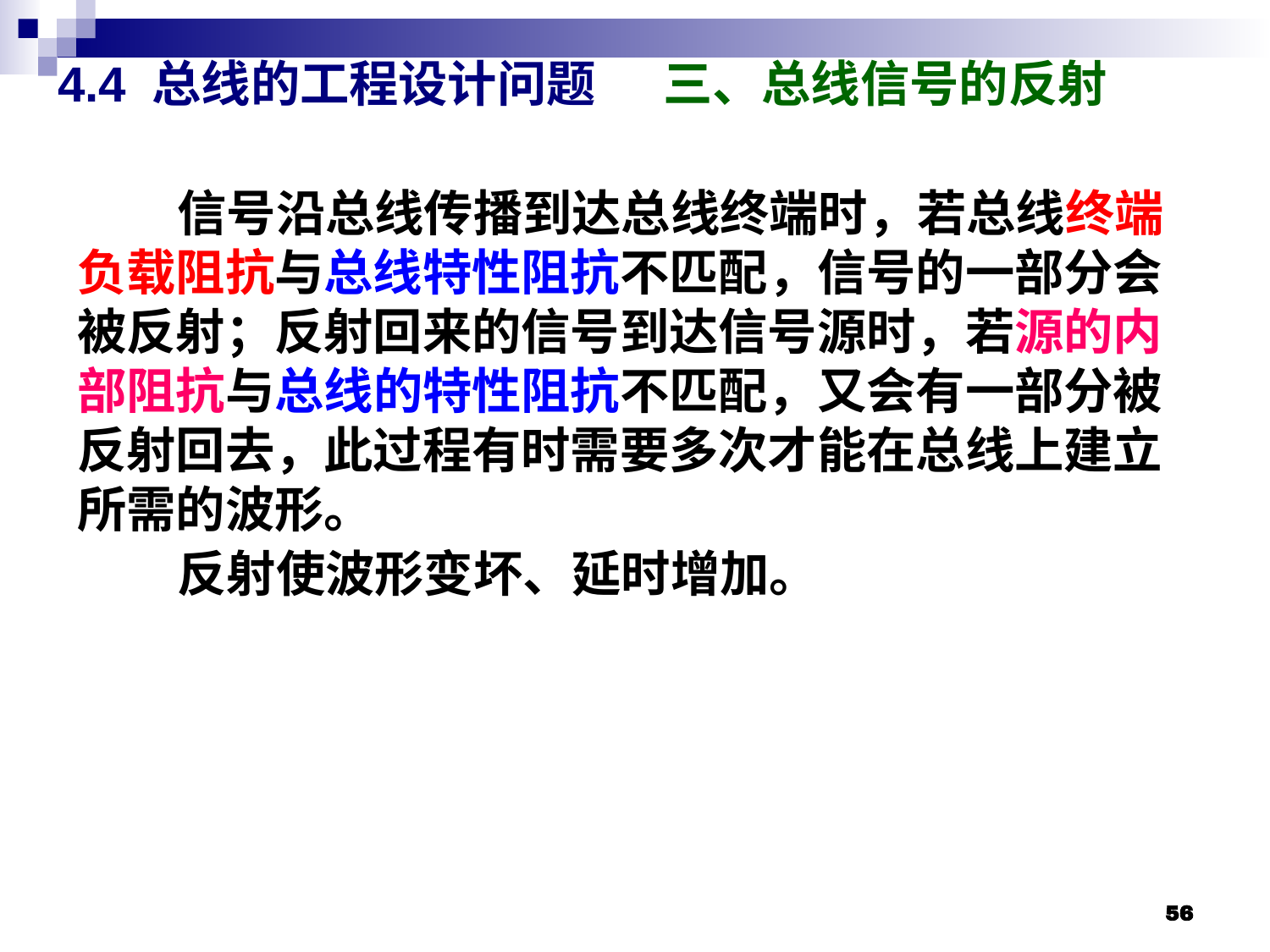

# 4.4 总线的工程设计问题      三、总线信号的反射
信号沿总线传播到达总线终端时，若总线终端负载阻抗与总线特性阻抗不匹配，信号的一部分会被反射；反射回来的信号到达信号源时，若源的内部阻抗与总线的特性阻抗不匹配，又会有一部分被反射回去，此过程有时需要多次才能在总线上建立所需的波形。
反射使波形变坏、延时增加。
56